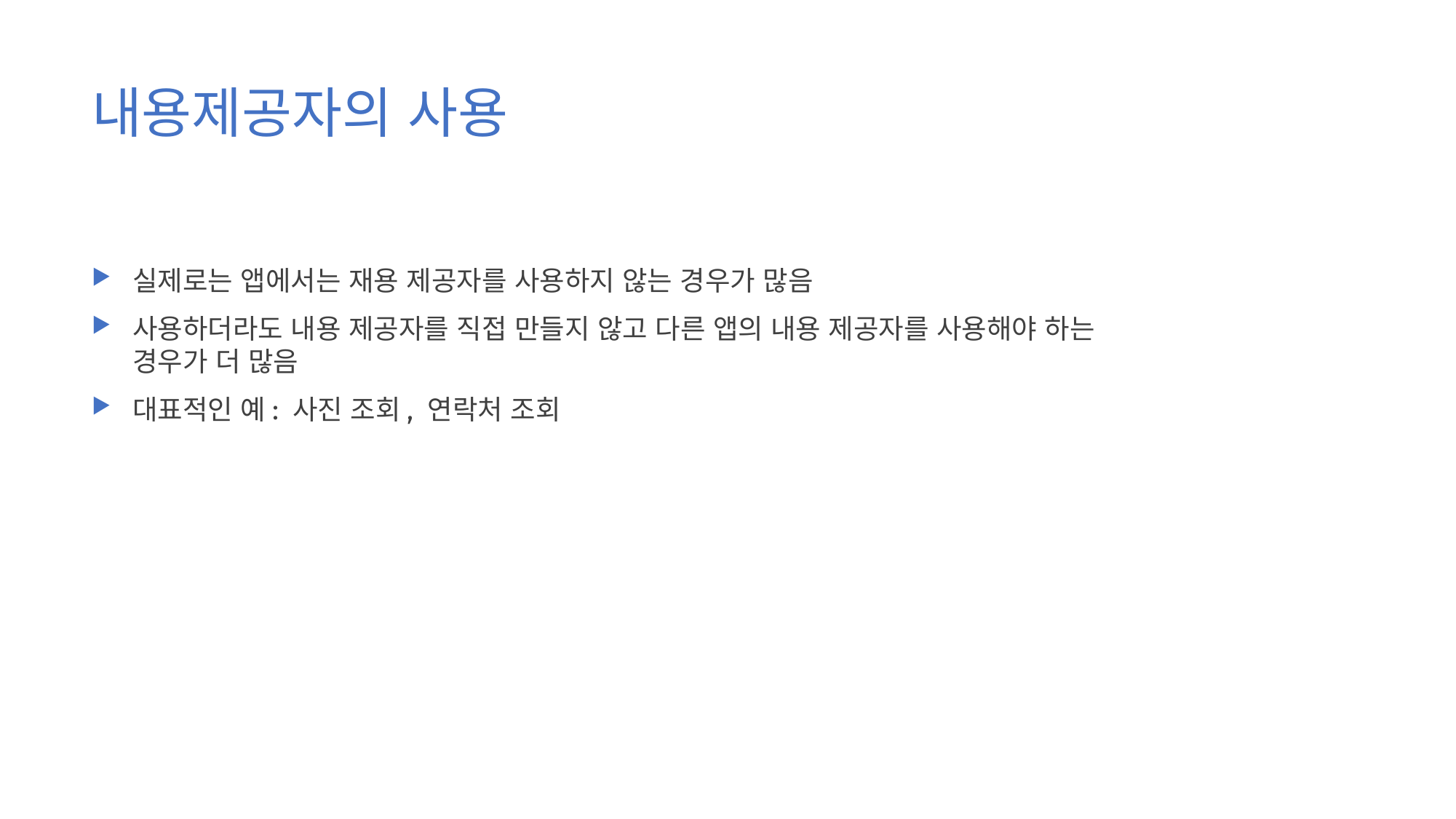

# 내용제공자의 사용
실제로는 앱에서는 재용 제공자를 사용하지 않는 경우가 많음
사용하더라도 내용 제공자를 직접 만들지 않고 다른 앱의 내용 제공자를 사용해야 하는 경우가 더 많음
대표적인 예: 사진 조회, 연락처 조회